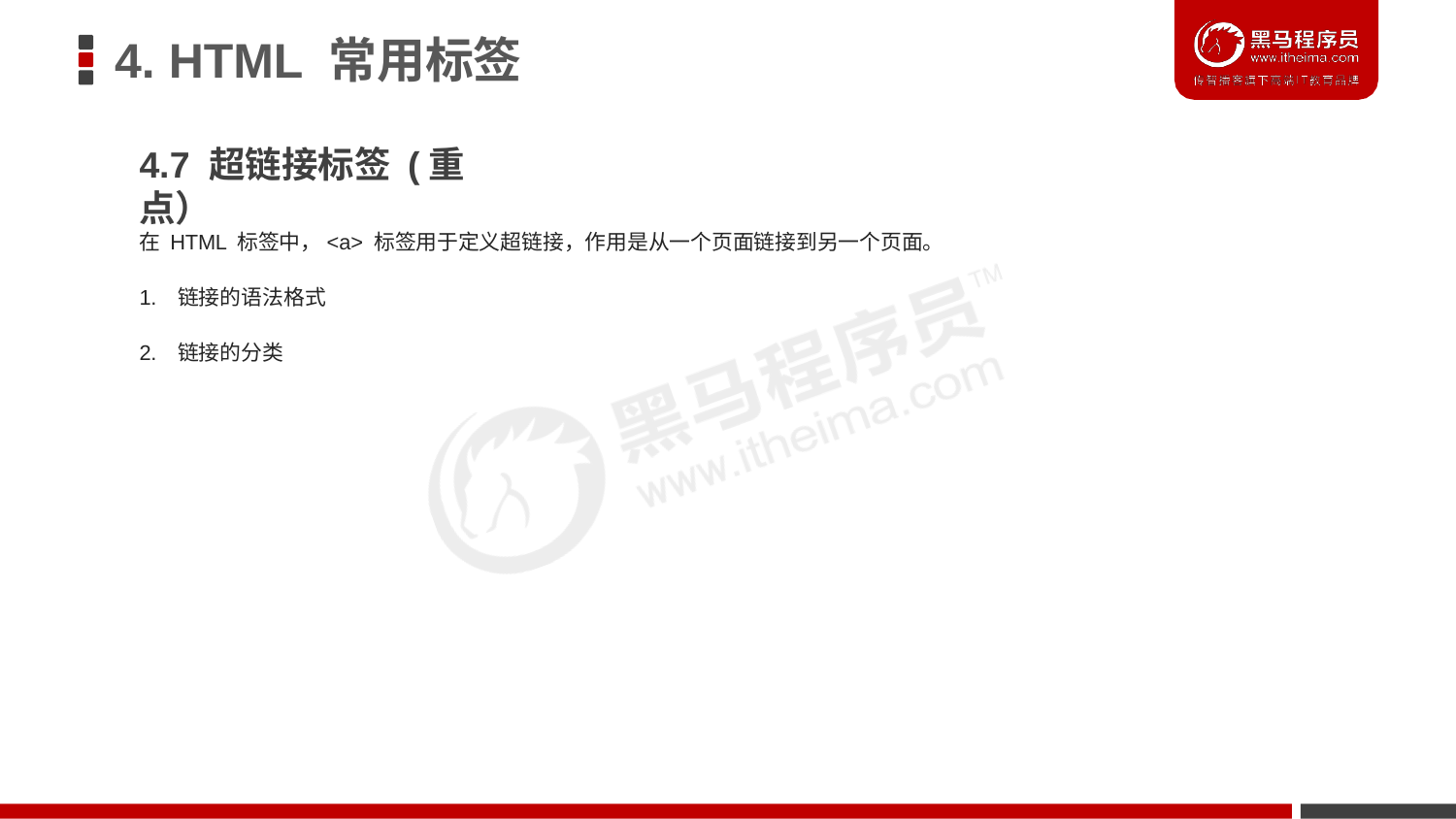

# 4. HTML 常用标签
4.7 超链接标签 (重点）

在 HTML 标签中，<a> 标签用于定义超链接，作用是从一个页面链接到另一个页面。

1.  链接的语法格式

2.  链接的分类